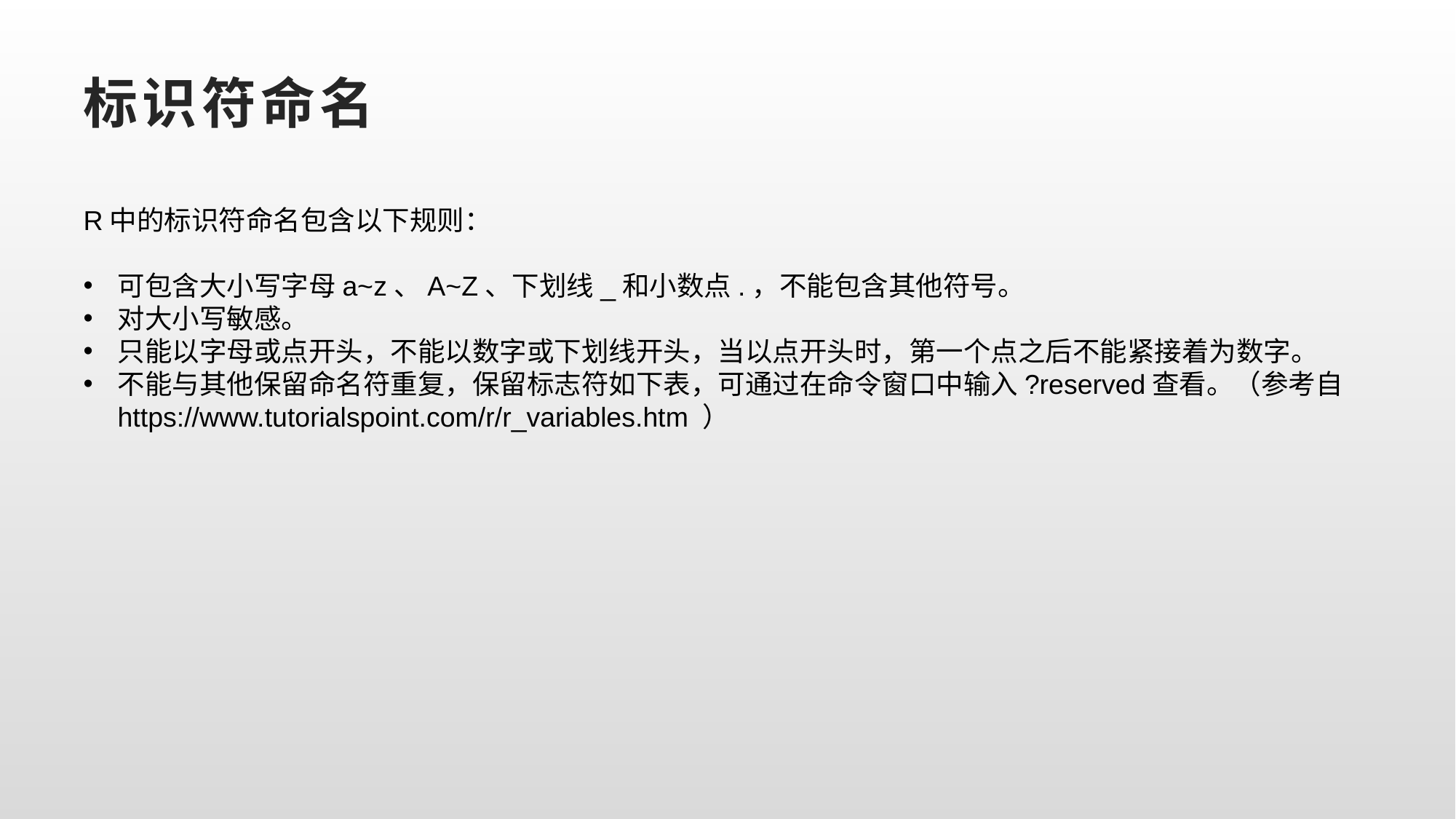

# 标识符命名
R中的标识符命名包含以下规则：

可包含大小写字母a~z、A~Z、下划线_和小数点.，不能包含其他符号。
对大小写敏感。
只能以字母或点开头，不能以数字或下划线开头，当以点开头时，第一个点之后不能紧接着为数字。
不能与其他保留命名符重复，保留标志符如下表，可通过在命令窗口中输入?reserved查看。（参考自 https://www.tutorialspoint.com/r/r_variables.htm ）